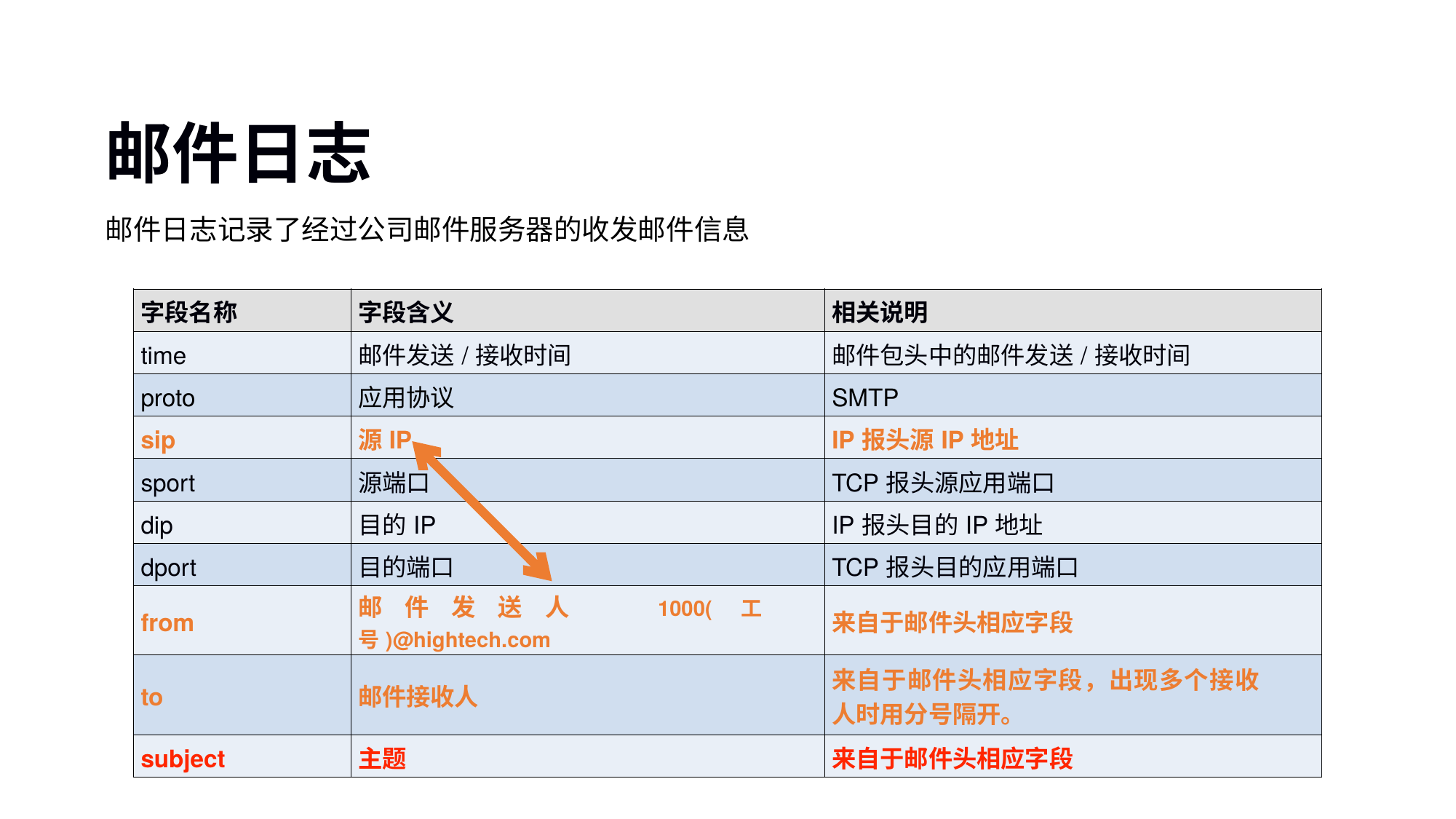

# 邮件日志
邮件日志记录了经过公司邮件服务器的收发邮件信息
| 字段名称 | 字段含义 | 相关说明 |
| --- | --- | --- |
| time | 邮件发送/接收时间 | 邮件包头中的邮件发送/接收时间 |
| proto | 应用协议 | SMTP |
| sip | 源IP | IP报头源IP地址 |
| sport | 源端口 | TCP报头源应用端口 |
| dip | 目的IP | IP报头目的IP地址 |
| dport | 目的端口 | TCP报头目的应用端口 |
| from | 邮件发送人 1000(工号)@hightech.com | 来自于邮件头相应字段 |
| to | 邮件接收人 | 来自于邮件头相应字段，出现多个接收人时用分号隔开。 |
| subject | 主题 | 来自于邮件头相应字段 |